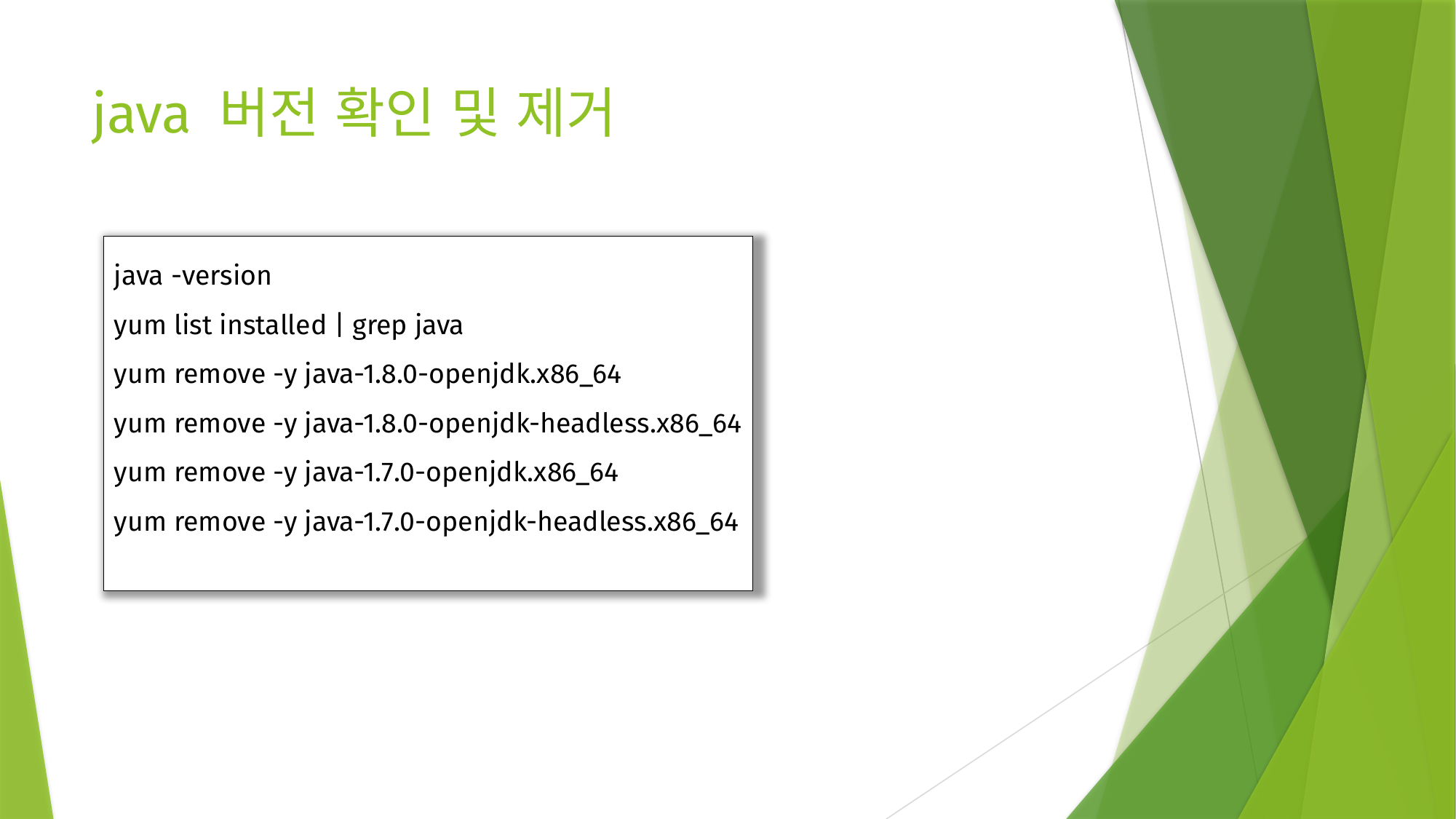

# java 버전 확인 및 제거
java -version
yum list installed | grep java
yum remove -y java-1.8.0-openjdk.x86_64
yum remove -y java-1.8.0-openjdk-headless.x86_64
yum remove -y java-1.7.0-openjdk.x86_64
yum remove -y java-1.7.0-openjdk-headless.x86_64